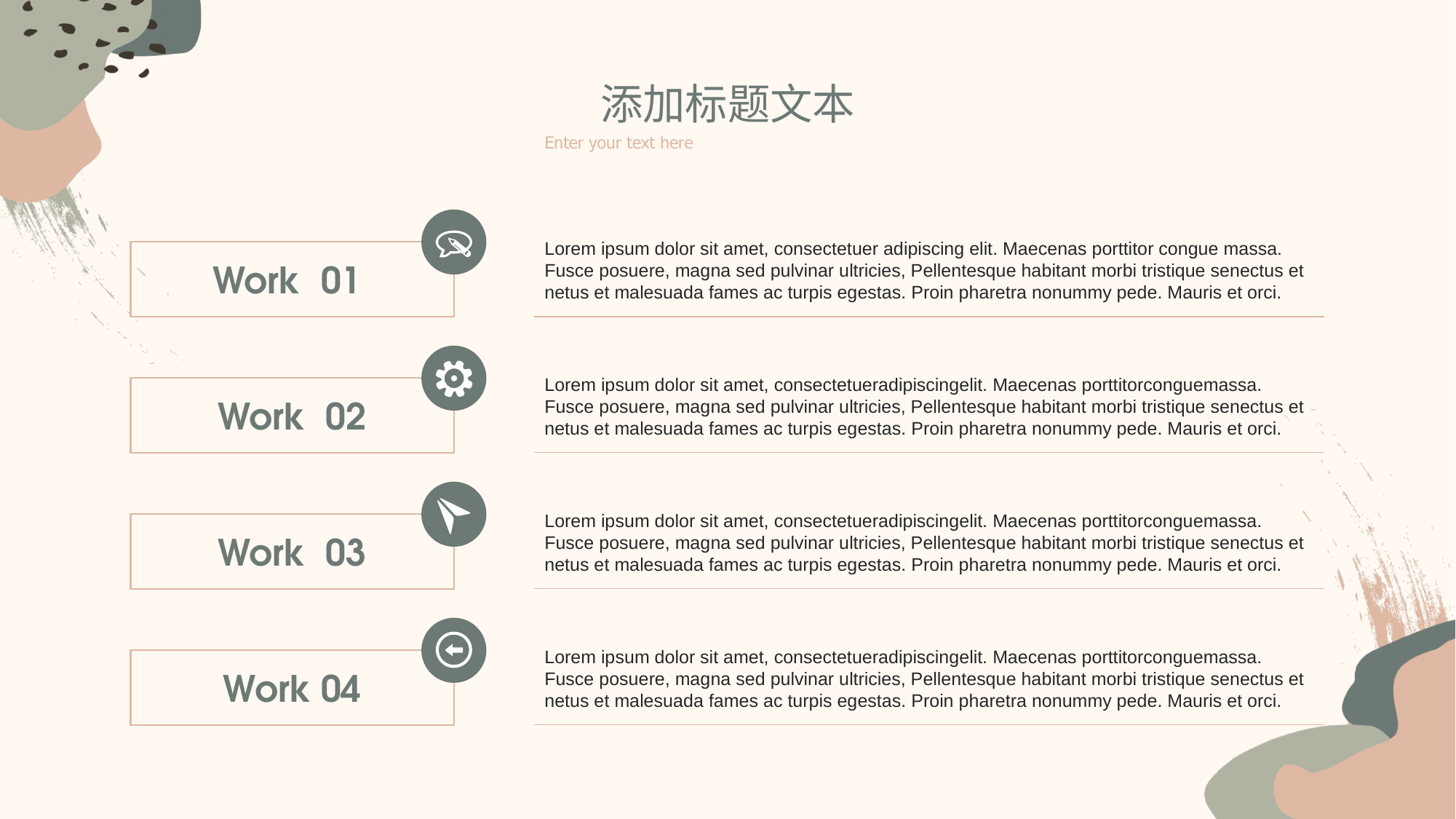

添加标题文本
Enter your text here

Lorem ipsum dolor sit amet, consectetuer adipiscing elit. Maecenas porttitor congue massa. Fusce posuere, magna sed pulvinar ultricies, Pellentesque habitant morbi tristique senectus et netus et malesuada fames ac turpis egestas. Proin pharetra nonummy pede. Mauris et orci.
Work  01

Lorem ipsum dolor sit amet, consectetueradipiscingelit. Maecenas porttitorconguemassa. Fusce posuere, magna sed pulvinar ultricies, Pellentesque habitant morbi tristique senectus et netus et malesuada fames ac turpis egestas. Proin pharetra nonummy pede. Mauris et orci.
Work  02

Lorem ipsum dolor sit amet, consectetueradipiscingelit. Maecenas porttitorconguemassa. Fusce posuere, magna sed pulvinar ultricies, Pellentesque habitant morbi tristique senectus et netus et malesuada fames ac turpis egestas. Proin pharetra nonummy pede. Mauris et orci.
Work  03

Lorem ipsum dolor sit amet, consectetueradipiscingelit. Maecenas porttitorconguemassa. Fusce posuere, magna sed pulvinar ultricies, Pellentesque habitant morbi tristique senectus et netus et malesuada fames ac turpis egestas. Proin pharetra nonummy pede. Mauris et orci.
Work 04